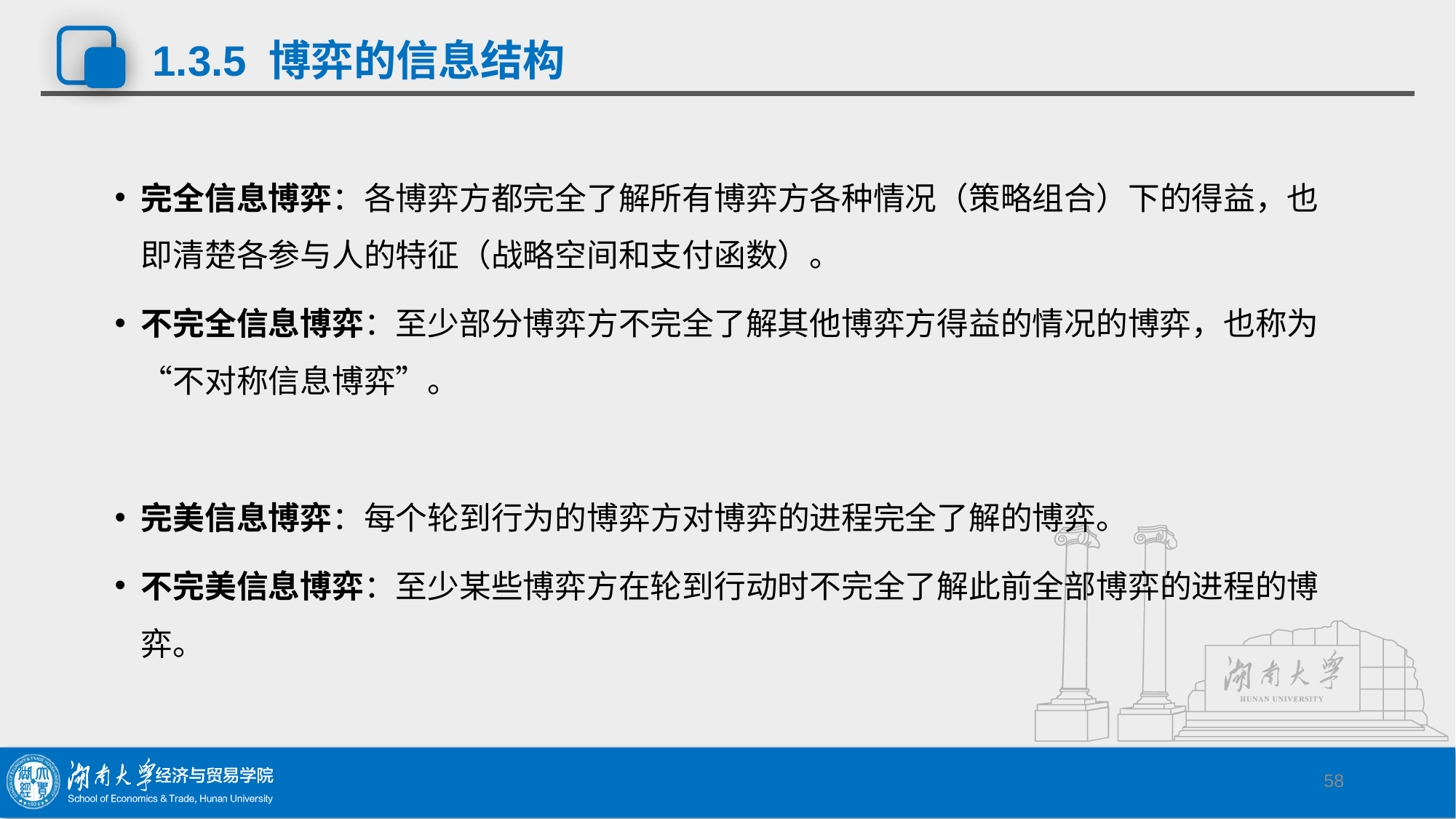

# 1.3.5 博弈的信息结构
完全信息博弈：各博弈方都完全了解所有博弈方各种情况（策略组合）下的得益，也即清楚各参与人的特征（战略空间和支付函数）。
不完全信息博弈：至少部分博弈方不完全了解其他博弈方得益的情况的博弈，也称为“不对称信息博弈”。

完美信息博弈：每个轮到行为的博弈方对博弈的进程完全了解的博弈。
不完美信息博弈：至少某些博弈方在轮到行动时不完全了解此前全部博弈的进程的博弈。